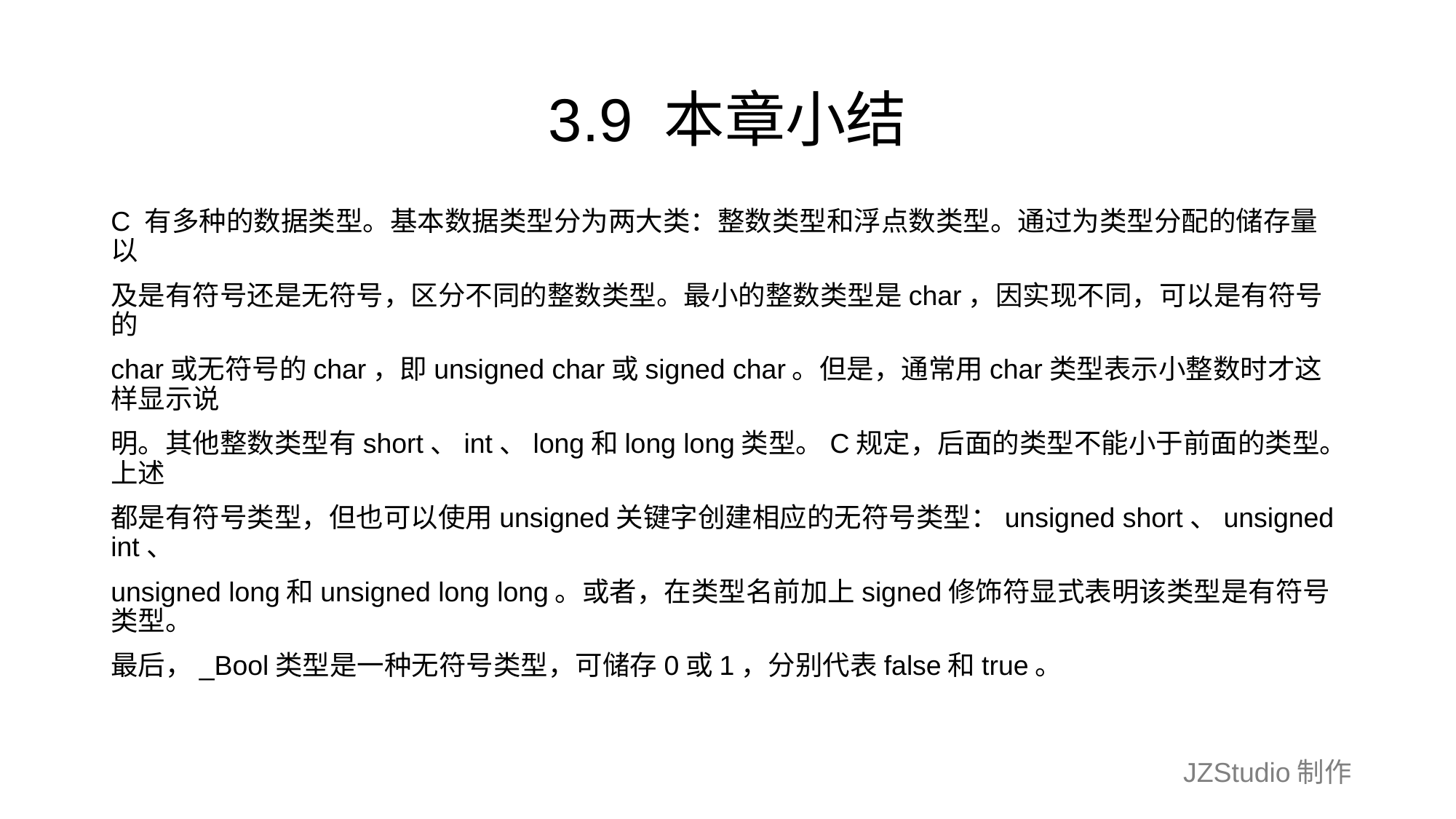

# 3.9 本章小结
C 有多种的数据类型。基本数据类型分为两大类：整数类型和浮点数类型。通过为类型分配的储存量以
及是有符号还是无符号，区分不同的整数类型。最小的整数类型是char，因实现不同，可以是有符号的
char或无符号的char，即unsigned char或signed char。但是，通常用char类型表示小整数时才这样显示说
明。其他整数类型有short、int、long和long long类型。C规定，后面的类型不能小于前面的类型。上述
都是有符号类型，但也可以使用unsigned关键字创建相应的无符号类型：unsigned short、unsigned int、
unsigned long和unsigned long long。或者，在类型名前加上signed修饰符显式表明该类型是有符号类型。
最后，_Bool类型是一种无符号类型，可储存0或1，分别代表false和true。